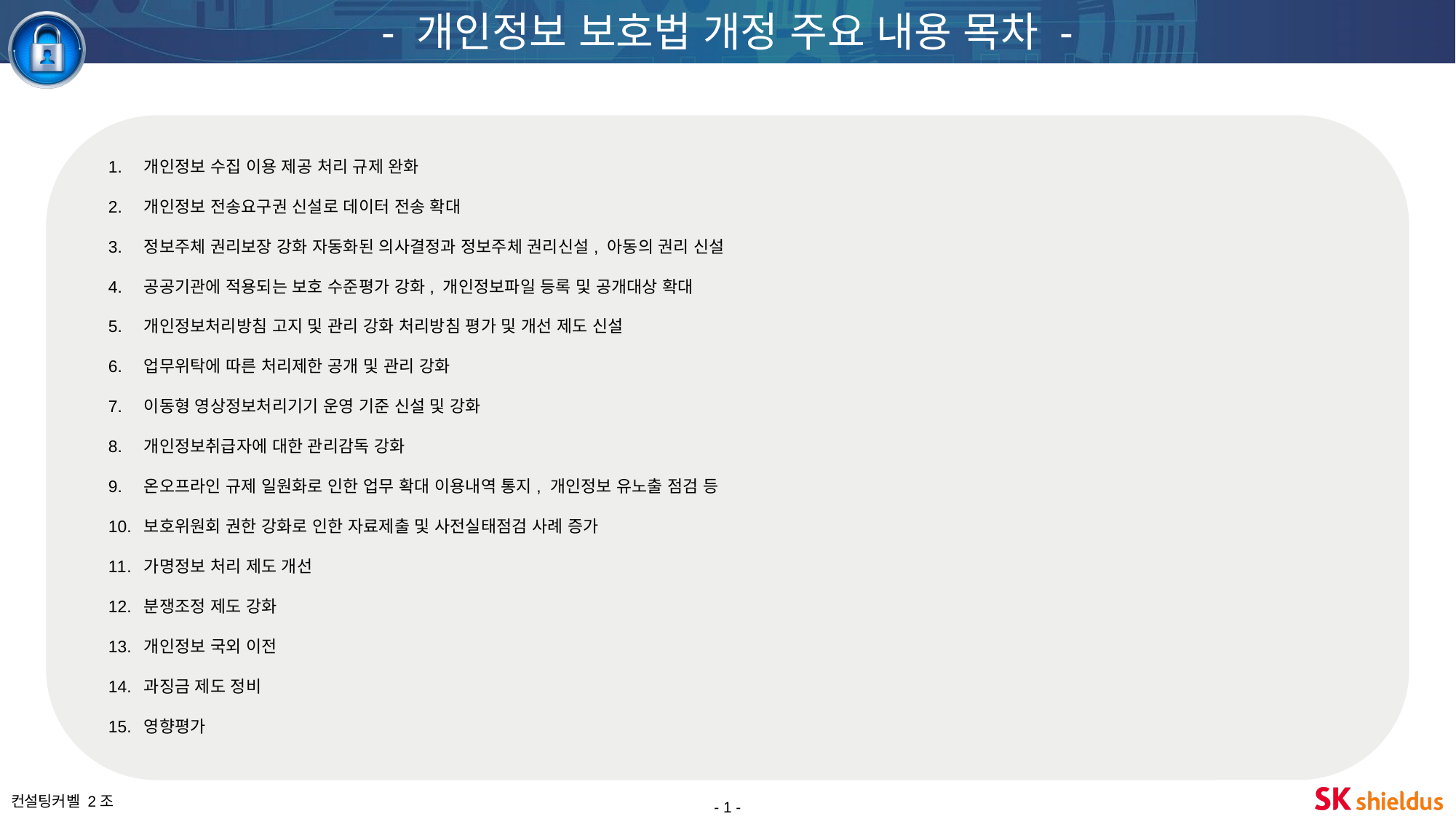

- 개인정보 보호법 개정 주요 내용 목차 -

개인정보 수집 이용 제공 처리 규제 완화

개인정보 전송요구권 신설로 데이터 전송 확대

정보주체 권리보장 강화 자동화된 의사결정과 정보주체 권리신설, 아동의 권리 신설

공공기관에 적용되는 보호 수준평가 강화, 개인정보파일 등록 및 공개대상 확대

개인정보처리방침 고지 및 관리 강화 처리방침 평가 및 개선 제도 신설

업무위탁에 따른 처리제한 공개 및 관리 강화

이동형 영상정보처리기기 운영 기준 신설 및 강화

개인정보취급자에 대한 관리감독 강화

온오프라인 규제 일원화로 인한 업무 확대 이용내역 통지, 개인정보 유노출 점검 등

보호위원회 권한 강화로 인한 자료제출 및 사전실태점검 사례 증가

가명정보 처리 제도 개선

분쟁조정 제도 강화

개인정보 국외 이전

과징금 제도 정비

영향평가

- 1 -